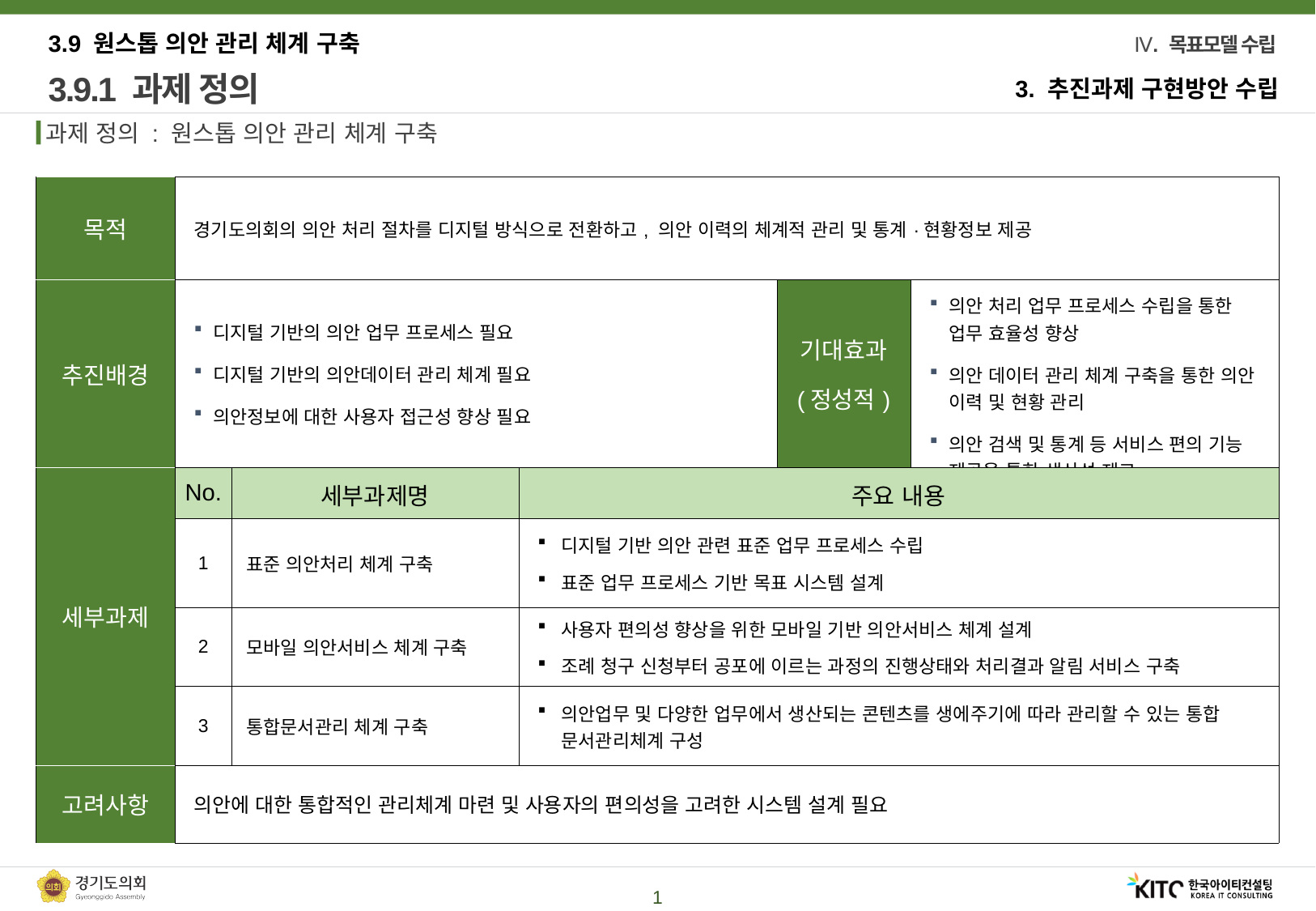

3.9 원스톱 의안 관리 체계 구축
# 3.9.1 과제 정의
3. 추진과제 구현방안 수립
과제 정의 : 원스톱 의안 관리 체계 구축

| 목적 | 경기도의회의 의안 처리 절차를 디지털 방식으로 전환하고, 의안 이력의 체계적 관리 및 통계·현황정보 제공 |  |  |  |  |
| --- | --- | --- | --- | --- | --- |
| 추진배경 | 디지털 기반의 의안 업무 프로세스 필요 디지털 기반의 의안데이터 관리 체계 필요 의안정보에 대한 사용자 접근성 향상 필요 |  |  | 기대효과 (정성적) | 의안 처리 업무 프로세스 수립을 통한 업무 효율성 향상 의안 데이터 관리 체계 구축을 통한 의안 이력 및 현황 관리 의안 검색 및 통계 등 서비스 편의 기능 제공을 통한 생산성 제고 |
| 세부과제 | No. | 세부과제명 | 주요 내용 |  |  |
|  | 1 | 표준 의안처리 체계 구축 | 디지털 기반 의안 관련 표준 업무 프로세스 수립 표준 업무 프로세스 기반 목표 시스템 설계 |  |  |
|  | 2 | 모바일 의안서비스 체계 구축 | 사용자 편의성 향상을 위한 모바일 기반 의안서비스 체계 설계 조례 청구 신청부터 공포에 이르는 과정의 진행상태와 처리결과 알림 서비스 구축 |  |  |
|  | 3 | 통합문서관리 체계 구축 | 의안업무 및 다양한 업무에서 생산되는 콘텐츠를 생에주기에 따라 관리할 수 있는 통합 문서관리체계 구성 |  |  |
| 고려사항 | 의안에 대한 통합적인 관리체계 마련 및 사용자의 편의성을 고려한 시스템 설계 필요 |  |  |  |  |